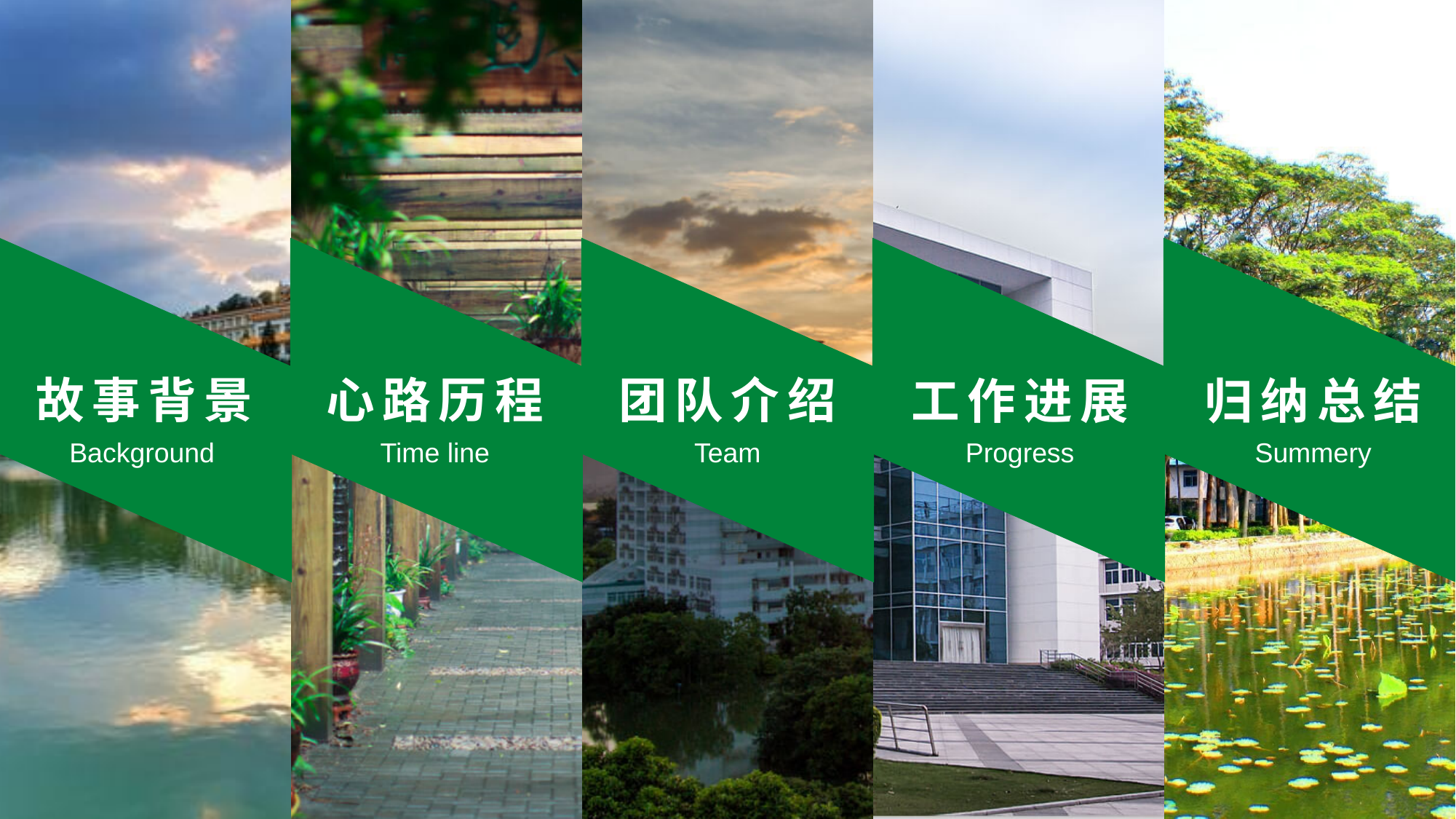

故事背景
心路历程
团队介绍
工作进展
归纳总结
Background
Time line
Team
Progress
Summery